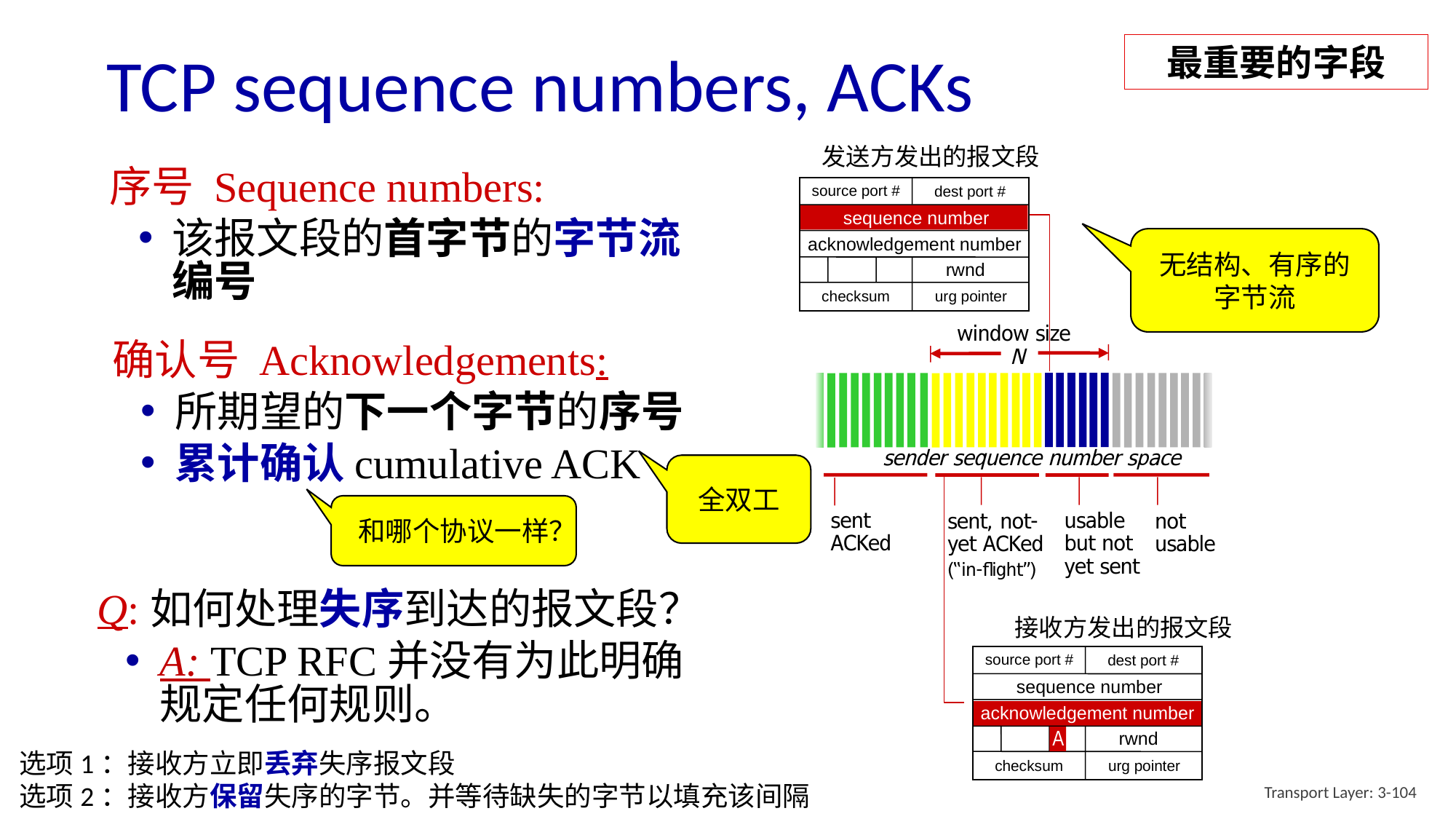

# TCP sequence numbers, ACKs
最重要的字段
发送方发出的报文段
source port #
dest port #

sequence number

acknowledgement number

rwnd

checksum
urg pointer

序号 Sequence numbers:
该报文段的首字节的字节流编号
无结构、有序的字节流
window size
 N
确认号 Acknowledgements:
所期望的下一个字节的序号
累计确认cumulative ACK

sender sequence number space
全双工

接收方发出的报文段
source port #
dest port #

sequence number

acknowledgement number

rwnd

checksum
urg pointer

和哪个协议一样？
sent
ACKed
usable
but not
yet sent
sent, not-yet ACKed
(“in-flight”)
not
usable
Q:如何处理失序到达的报文段？
A: TCP RFC并没有为此明确规定任何规则。
A

选项1：接收方立即丢弃失序报文段
选项2：接收方保留失序的字节。并等待缺失的字节以填充该间隔
Transport Layer: 3-104